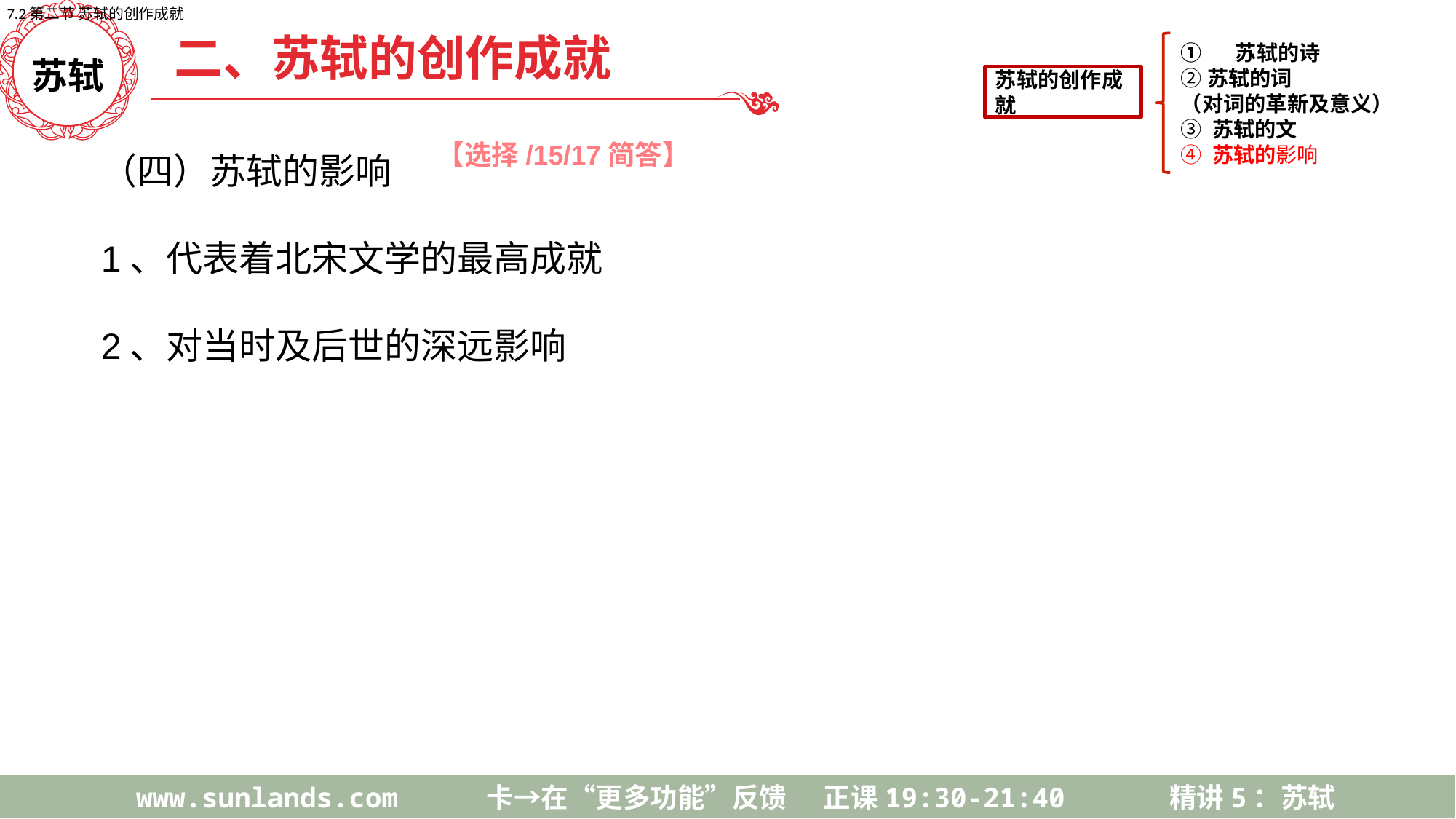

7.2第二节 苏轼的创作成就

二、苏轼的创作成就

苏轼的创作成就
苏轼的诗
②苏轼的词
（对词的革新及意义）
③ 苏轼的文
④ 苏轼的影响
苏轼

（四）苏轼的影响
1、代表着北宋文学的最高成就
2、对当时及后世的深远影响
【选择/15/17简答】